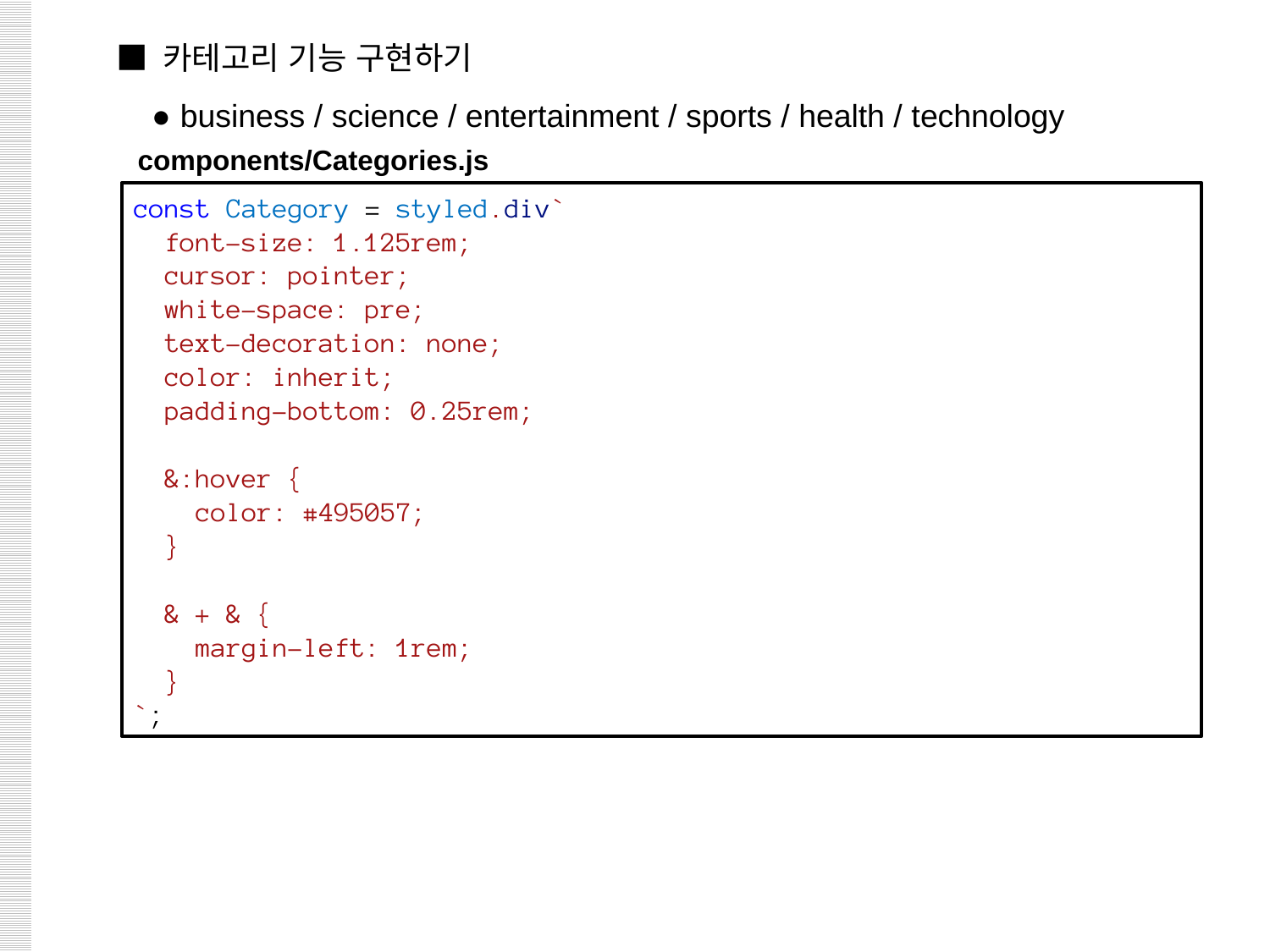

■ 카테고리 기능 구현하기
    ● business / science / entertainment / sports / health / technology
components/Categories.js
const Category = styled.div`
  font-size: 1.125rem;
  cursor: pointer;
  white-space: pre;
  text-decoration: none;
  color: inherit;
  padding-bottom: 0.25rem;
  &:hover {
    color: #495057;
  }
  & + & {
    margin-left: 1rem;
  }
`;